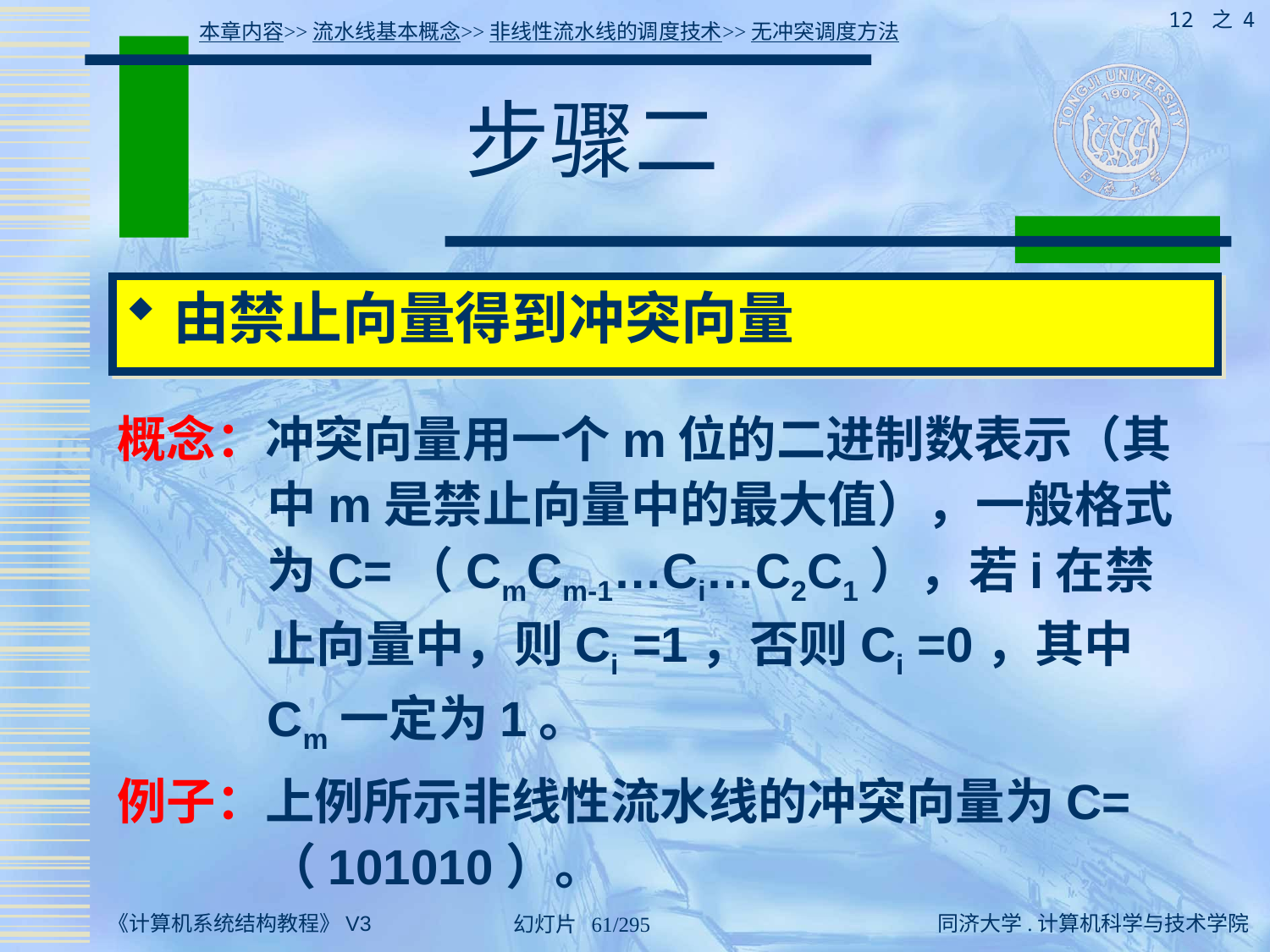

12 之 4
本章内容>>流水线基本概念>>非线性流水线的调度技术>>无冲突调度方法
# 步骤二
由禁止向量得到冲突向量
概念：冲突向量用一个m位的二进制数表示（其中m是禁止向量中的最大值），一般格式为C=（CmCm-1…Ci…C2C1），若i在禁止向量中，则Ci =1，否则Ci =0，其中Cm一定为1。
例子：上例所示非线性流水线的冲突向量为C=（101010）。